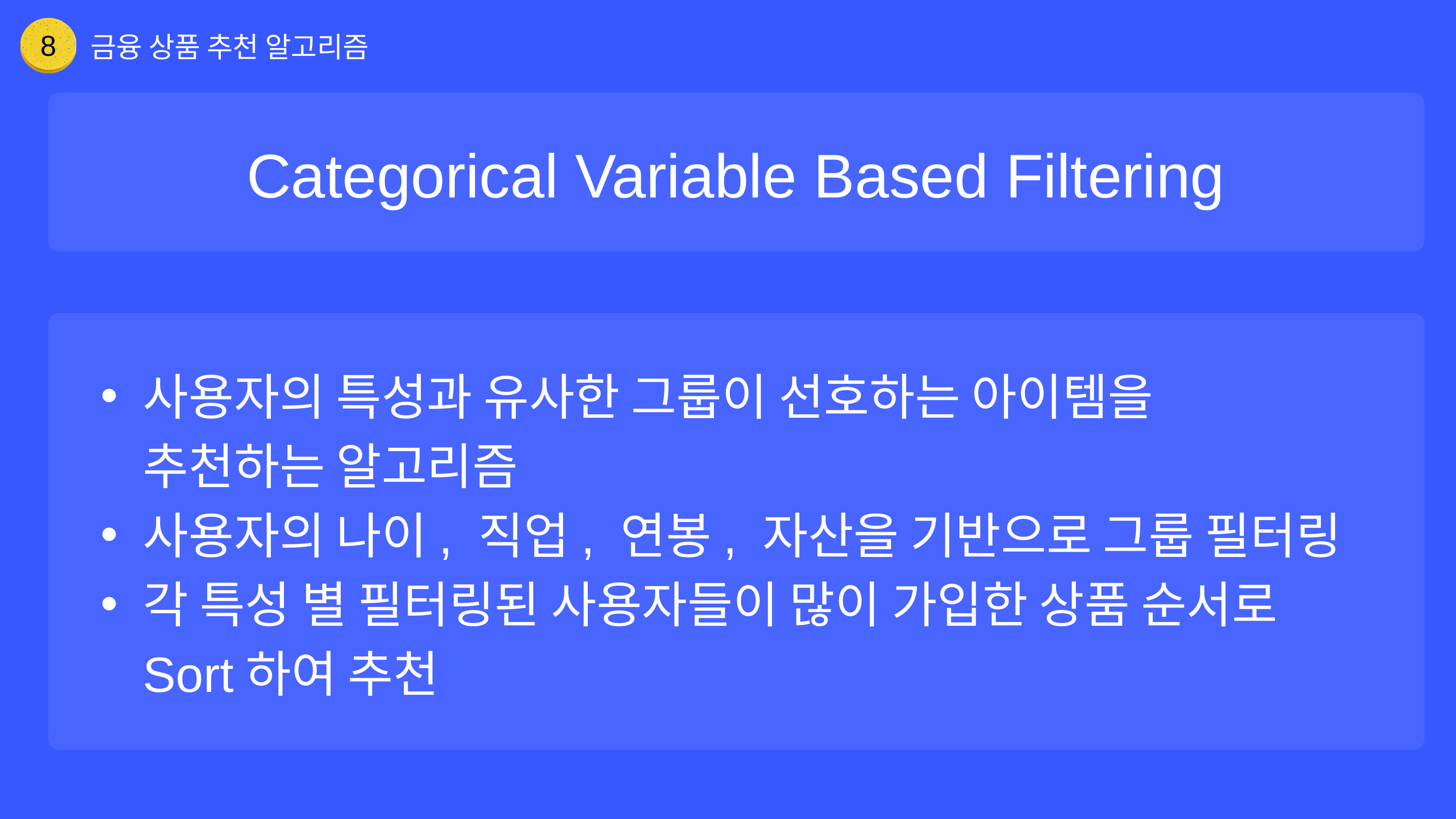

금융 상품 추천 알고리즘
8

Categorical Variable Based Filtering

사용자의 특성과 유사한 그룹이 선호하는 아이템을                    추천하는 알고리즘
사용자의 나이, 직업, 연봉, 자산을 기반으로 그룹 필터링
각 특성 별 필터링된 사용자들이 많이 가입한 상품 순서로  Sort하여 추천